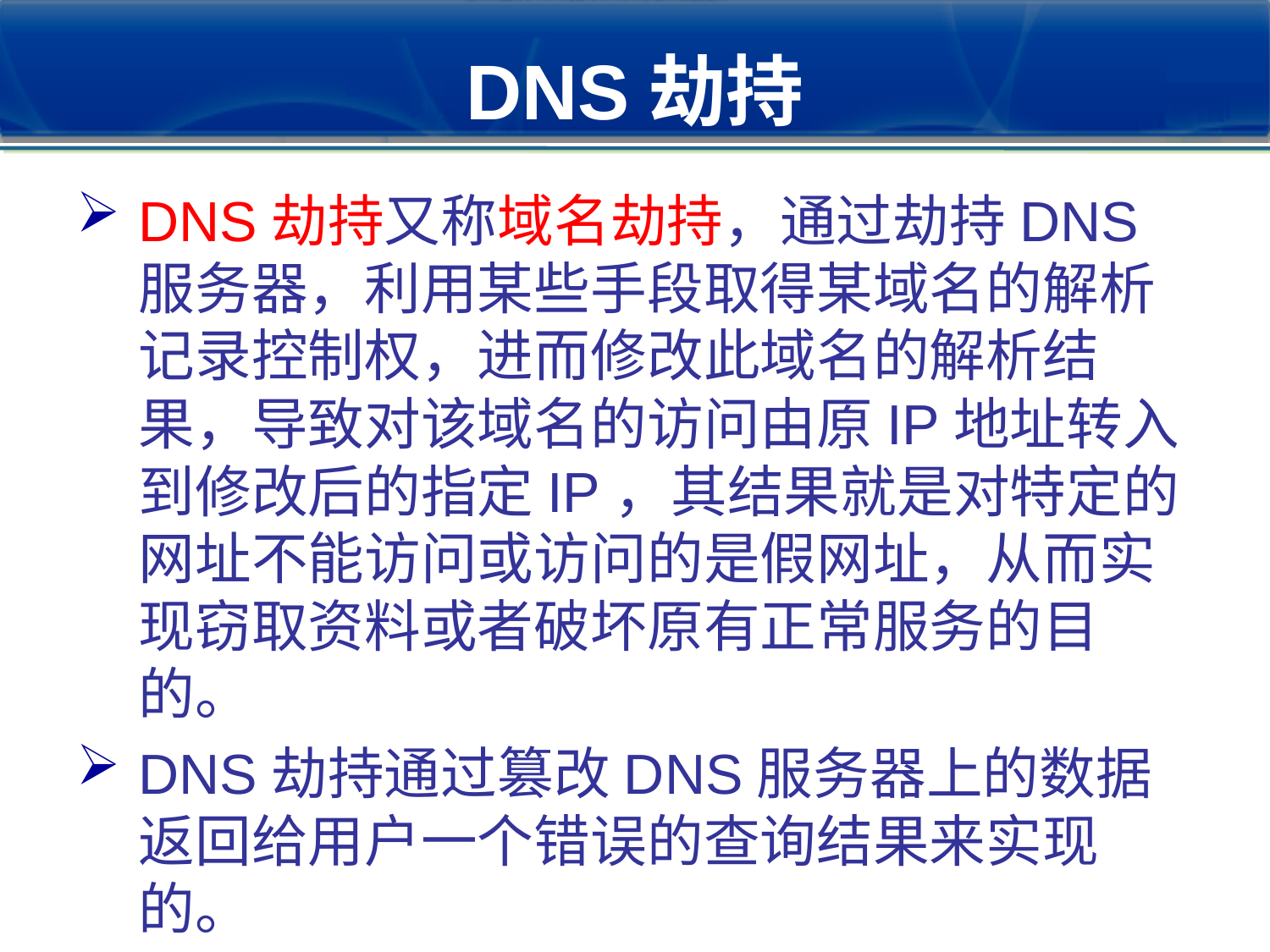

# DNS劫持
DNS劫持又称域名劫持，通过劫持DNS服务器，利用某些手段取得某域名的解析记录控制权，进而修改此域名的解析结果，导致对该域名的访问由原IP地址转入到修改后的指定IP，其结果就是对特定的网址不能访问或访问的是假网址，从而实现窃取资料或者破坏原有正常服务的目的。
DNS劫持通过篡改DNS服务器上的数据返回给用户一个错误的查询结果来实现的。